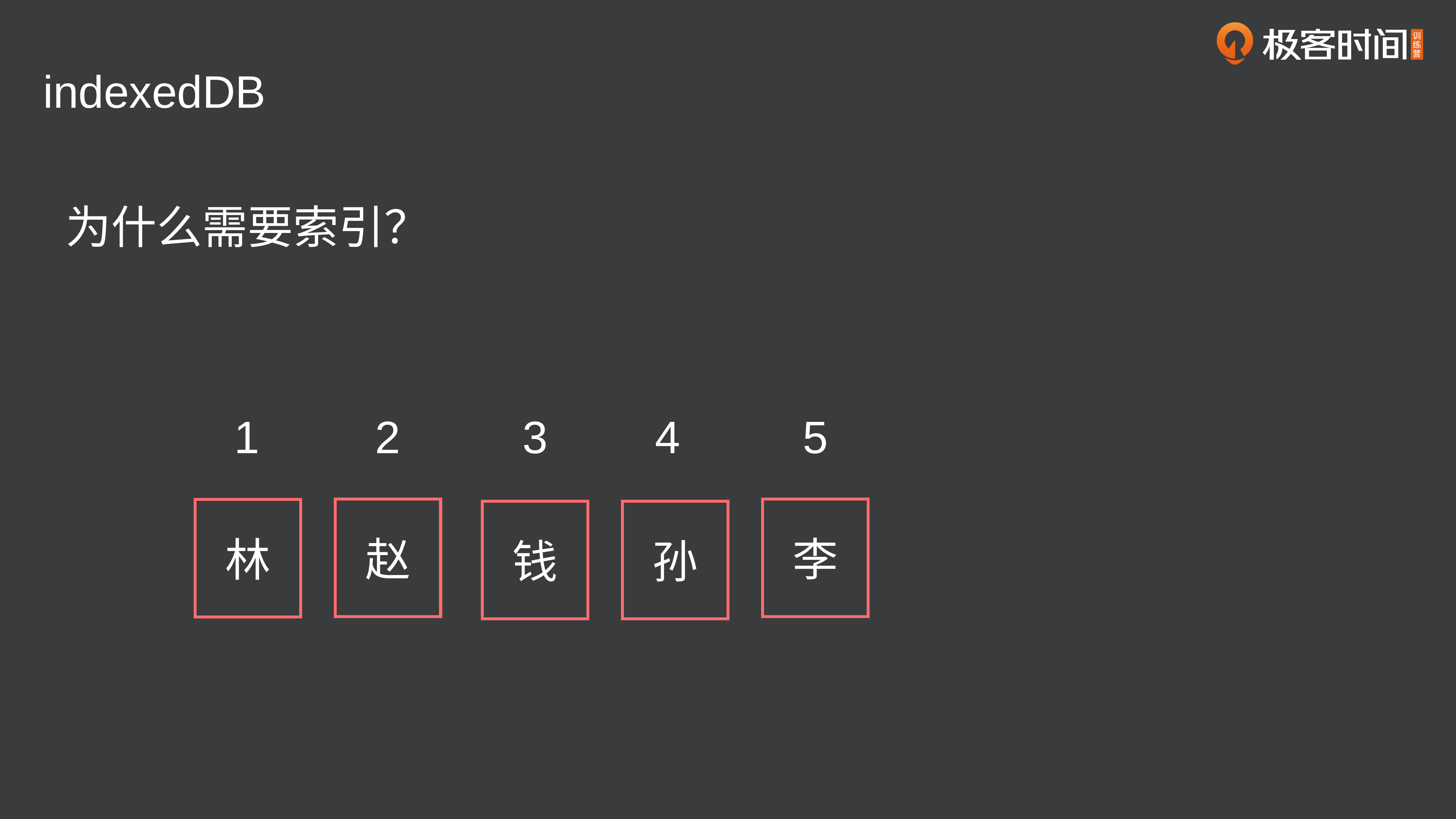

indexedDB
为什么需要索引？
5
4
1
2
3
李
赵
林
钱
孙